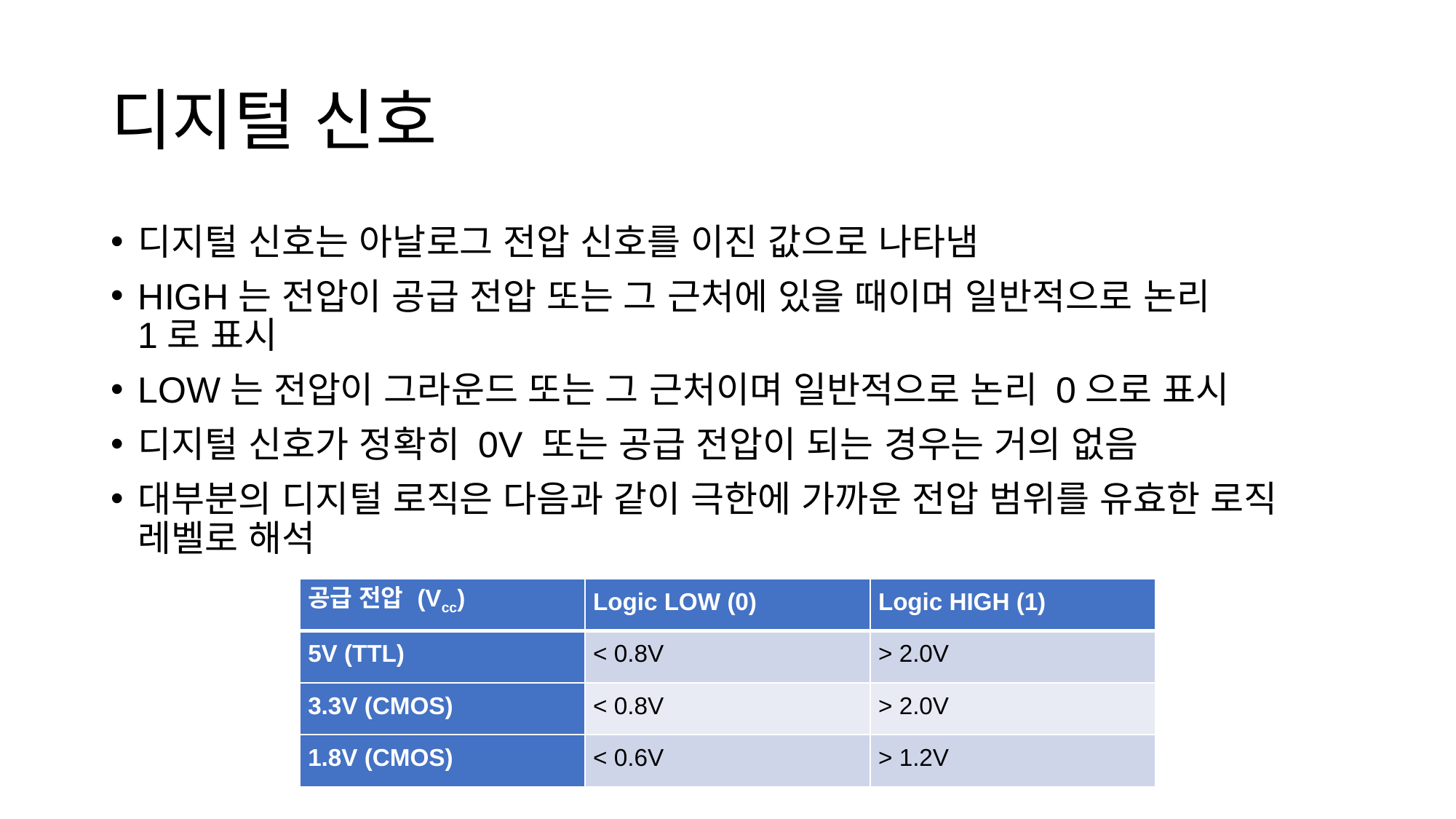

# 디지털 신호
디지털 신호는 아날로그 전압 신호를 이진 값으로 나타냄
HIGH는 전압이 공급 전압 또는 그 근처에 있을 때이며 일반적으로 논리
1로 표시
LOW는 전압이 그라운드 또는 그 근처이며 일반적으로 논리 0으로 표시
디지털 신호가 정확히 0V 또는 공급 전압이 되는 경우는 거의 없음
대부분의 디지털 로직은 다음과 같이 극한에 가까운 전압 범위를 유효한 로직 레벨로 해석
| 공급 전압 (Vcc) | Logic LOW (0) | Logic HIGH (1) |
| --- | --- | --- |
| 5V (TTL) | < 0.8V | > 2.0V |
| 3.3V (CMOS) | < 0.8V | > 2.0V |
| 1.8V (CMOS) | < 0.6V | > 1.2V |